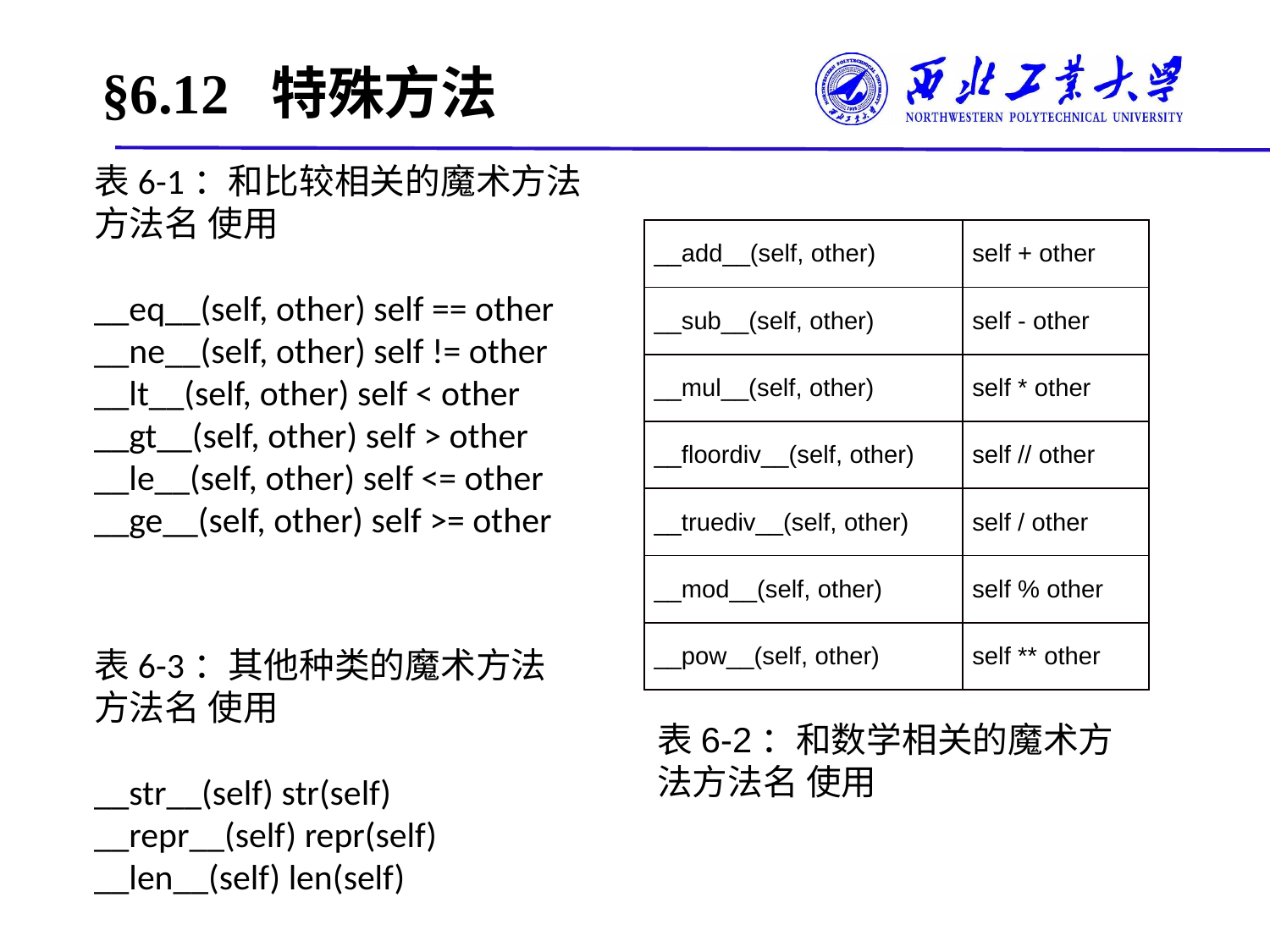

# §6.12  特殊方法
表6-1：和比较相关的魔术方法
方法名 使用

__eq__(self, other) self == other
__ne__(self, other) self != other
__lt__(self, other) self < other
__gt__(self, other) self > other
__le__(self, other) self <= other
__ge__(self, other) self >= other
| \_\_add\_\_(self, other) | self + other |
| --- | --- |
| \_\_sub\_\_(self, other) | self - other |
| \_\_mul\_\_(self, other) | self \* other |
| \_\_floordiv\_\_(self, other) | self // other |
| \_\_truediv\_\_(self, other) | self / other |
| \_\_mod\_\_(self, other) | self % other |
| \_\_pow\_\_(self, other) | self \*\* other |
表6-3：其他种类的魔术方法
方法名 使用

__str__(self) str(self)
__repr__(self) repr(self)
__len__(self) len(self)
表6-2：和数学相关的魔术方法方法名 使用